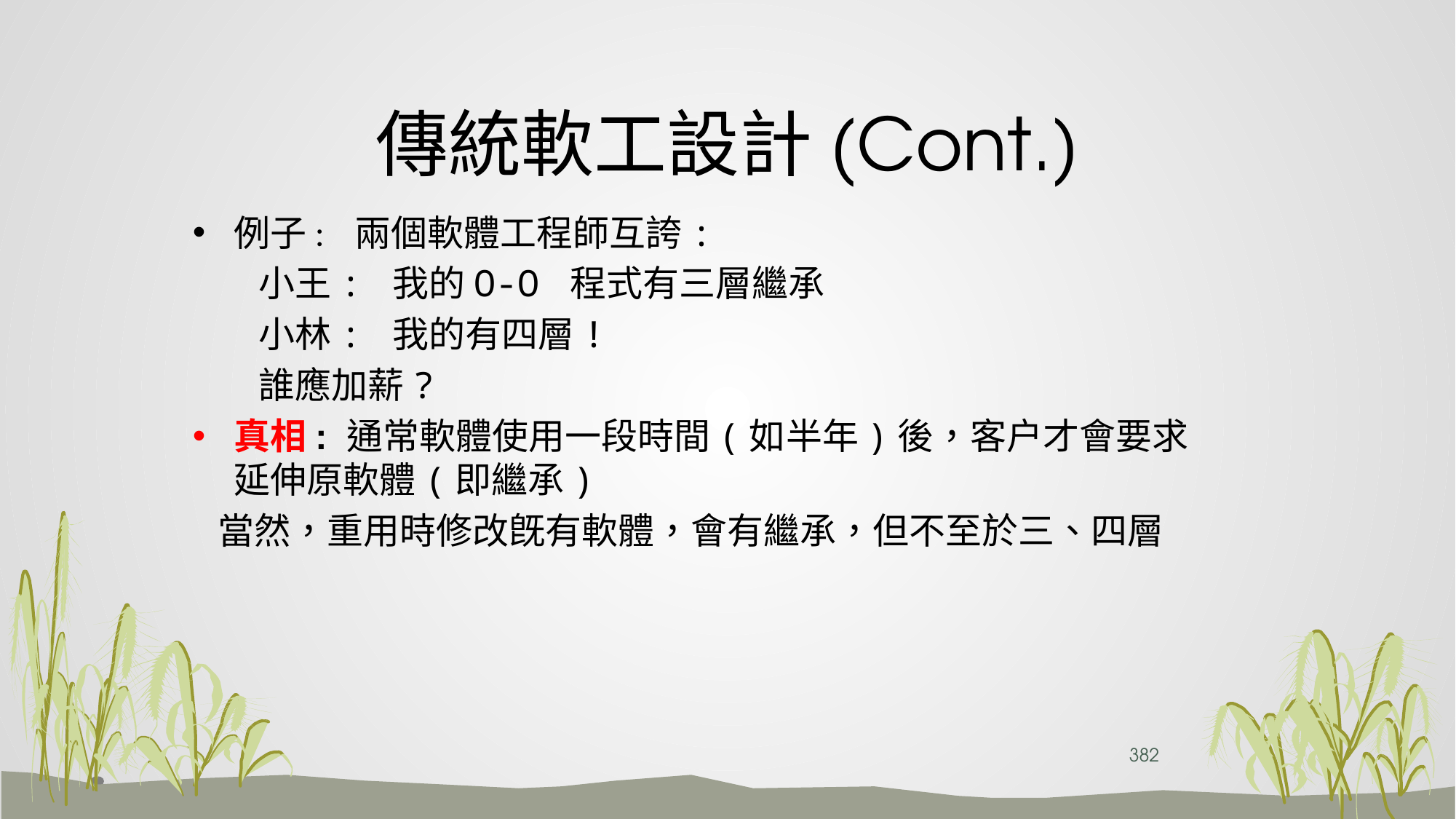

# 傳統軟工設計(Cont.)
例子: 兩個軟體工程師互誇:
       小王: 我的O-O 程式有三層繼承
       小林: 我的有四層!
       誰應加薪?
真相: 通常軟體使用一段時間(如半年)後，客户才會要求延伸原軟體(即繼承)
  當然，重用時修改旣有軟體，會有繼承，但不至於三、四層
382